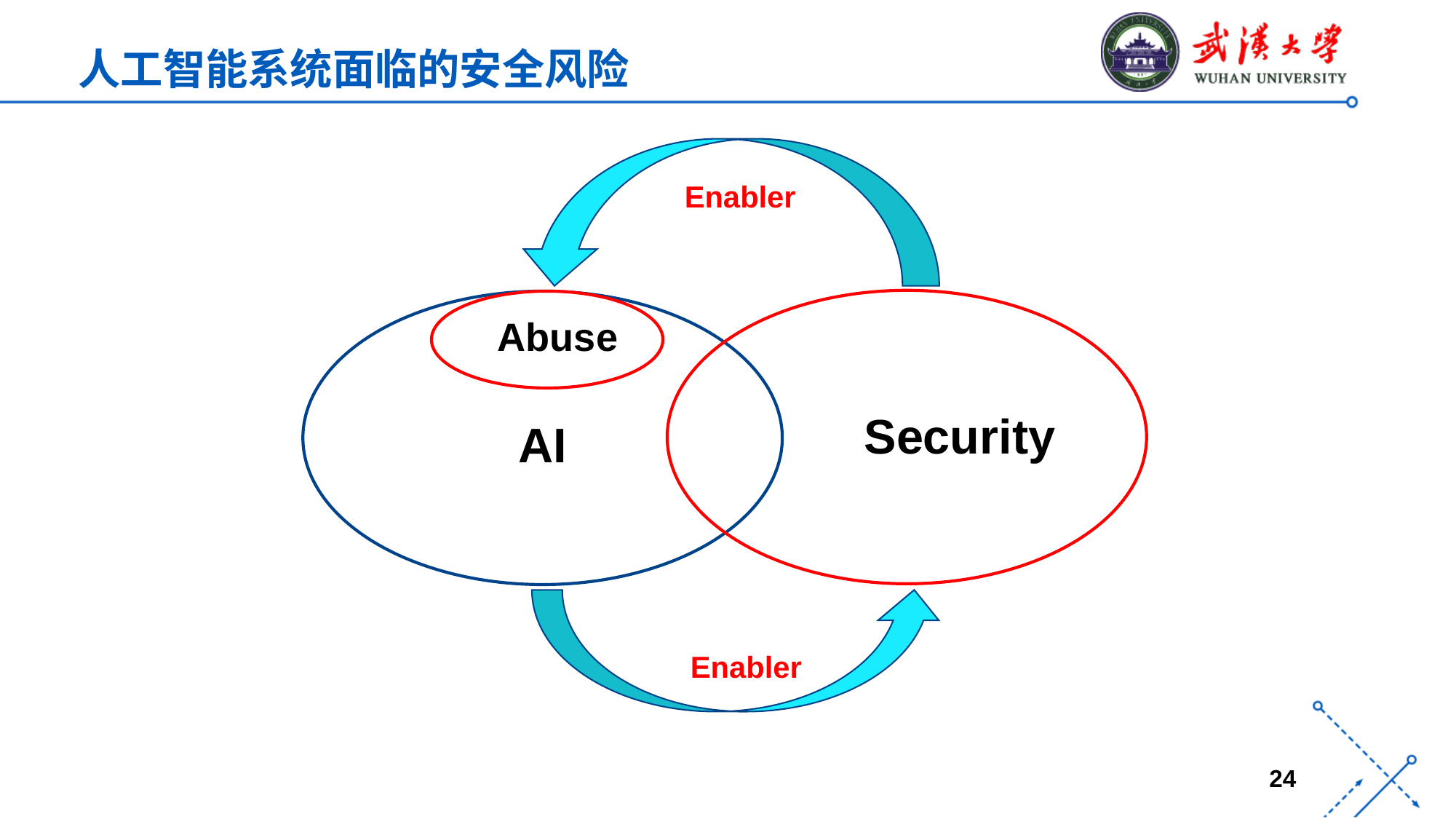

人工智能系统面临的安全风险

Enabler
…
…
Debugging
Code review
Debugging
Code review

Abuse
Security
AI

Enabler